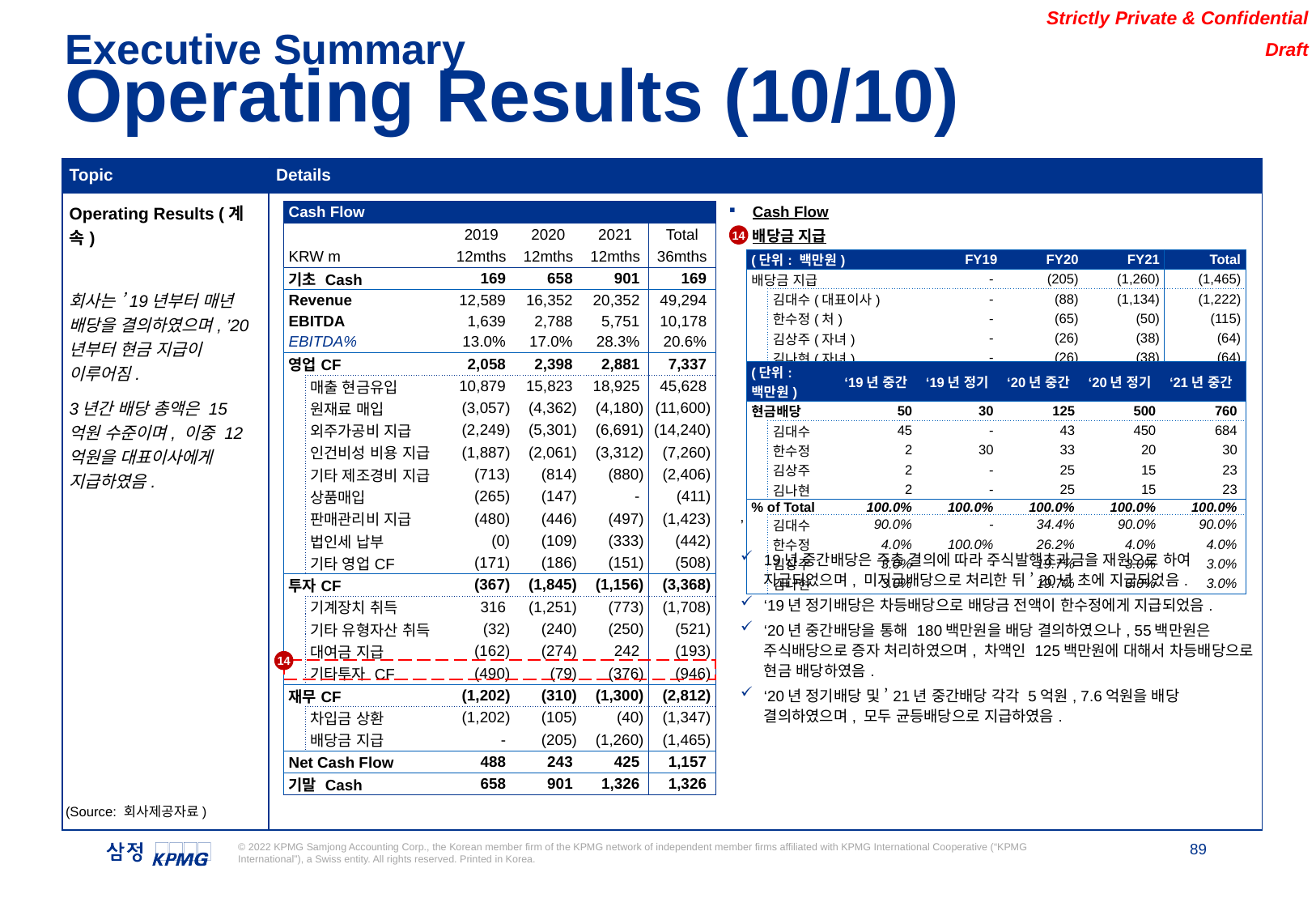

Executive Summary
Operating Results (10/10)
| Topic | Details |
| --- | --- |
| Operating Results (계속) 회사는 ’19년부터 매년 배당을 결의하였으며, ’20년부터 현금 지급이 이루어짐. 3년간 배당 총액은 15억원 수준이며, 이중 12억원을 대표이사에게 지급하였음. | Cash Flow 배당금 지급 ’ 19년 중간배당은 주총 결의에 따라 주식발행초과금을 재원으로 하여 지급되었으며, 미지급배당으로 처리한 뒤 ’20년 초에 지급되었음. ‘19년 정기배당은 차등배당으로 배당금 전액이 한수정에게 지급되었음. ‘20년 중간배당을 통해 180백만원을 배당 결의하였으나, 55백만원은 주식배당으로 증자 처리하였으며, 차액인 125백만원에 대해서 차등배당으로 현금 배당하였음. ‘20년 정기배당 및 ’21년 중간배당 각각 5억원, 7.6억원을 배당 결의하였으며, 모두 균등배당으로 지급하였음. |
| Cash Flow |  |  |  |  |  |  |
| --- | --- | --- | --- | --- | --- | --- |
|  |  |  | 2019 | 2020 | 2021 | Total |
| KRW m |  |  | 12mths | 12mths | 12mths | 36mths |
| 기초 Cash |  |  | 169 | 658 | 901 | 169 |
| Revenue |  |  | 12,589 | 16,352 | 20,352 | 49,294 |
| EBITDA |  |  | 1,639 | 2,788 | 5,751 | 10,178 |
| EBITDA% |  |  | 13.0% | 17.0% | 28.3% | 20.6% |
| 영업CF |  |  | 2,058 | 2,398 | 2,881 | 7,337 |
|  | 매출 현금유입 |  | 10,879 | 15,823 | 18,925 | 45,628 |
|  | 원재료 매입 |  | (3,057) | (4,362) | (4,180) | (11,600) |
|  | 외주가공비 지급 |  | (2,249) | (5,301) | (6,691) | (14,240) |
|  | 인건비성 비용 지급 |  | (1,887) | (2,061) | (3,312) | (7,260) |
|  | 기타 제조경비 지급 |  | (713) | (814) | (880) | (2,406) |
|  | 상품매입 |  | (265) | (147) | - | (411) |
|  | 판매관리비 지급 |  | (480) | (446) | (497) | (1,423) |
|  | 법인세 납부 |  | (0) | (109) | (333) | (442) |
|  | 기타 영업CF |  | (171) | (186) | (151) | (508) |
| 투자CF |  |  | (367) | (1,845) | (1,156) | (3,368) |
|  | 기계장치 취득 |  | 316 | (1,251) | (773) | (1,708) |
|  | 기타 유형자산 취득 |  | (32) | (240) | (250) | (521) |
|  | 대여금 지급 |  | (162) | (274) | 242 | (193) |
|  | 기타투자 CF |  | (490) | (79) | (376) | (946) |
| 재무CF |  |  | (1,202) | (310) | (1,300) | (2,812) |
|  | 차입금 상환 |  | (1,202) | (105) | (40) | (1,347) |
|  | 배당금 지급 |  | - | (205) | (1,260) | (1,465) |
| Net Cash Flow |  |  | 488 | 243 | 425 | 1,157 |
| 기말 Cash |  |  | 658 | 901 | 1,326 | 1,326 |
14
| (단위: 백만원) |  | FY19 | FY20 | FY21 | Total |
| --- | --- | --- | --- | --- | --- |
| 배당금 지급 |  | - | (205) | (1,260) | (1,465) |
|  | 김대수(대표이사) | - | (88) | (1,134) | (1,222) |
|  | 한수정(처) | - | (65) | (50) | (115) |
|  | 김상주(자녀) | - | (26) | (38) | (64) |
|  | 김나현(자녀) | - | (26) | (38) | (64) |
| (단위: 백만원) |  | ‘19년 중간 | ‘19년 정기 | ‘20년 중간 | ‘20년 정기 | ‘21년 중간 |
| --- | --- | --- | --- | --- | --- | --- |
| 현금배당 |  | 50 | 30 | 125 | 500 | 760 |
|  | 김대수 | 45 | - | 43 | 450 | 684 |
|  | 한수정 | 2 | 30 | 33 | 20 | 30 |
|  | 김상주 | 2 | - | 25 | 15 | 23 |
|  | 김나현 | 2 | - | 25 | 15 | 23 |
| % of Total |  | 100.0% | 100.0% | 100.0% | 100.0% | 100.0% |
|  | 김대수 | 90.0% | - | 34.4% | 90.0% | 90.0% |
|  | 한수정 | 4.0% | 100.0% | 26.2% | 4.0% | 4.0% |
|  | 김상주 | 3.0% | - | 19.7% | 3.0% | 3.0% |
|  | 김나현 | 3.0% | - | 19.7% | 3.0% | 3.0% |
14

(Source: 회사제공자료)